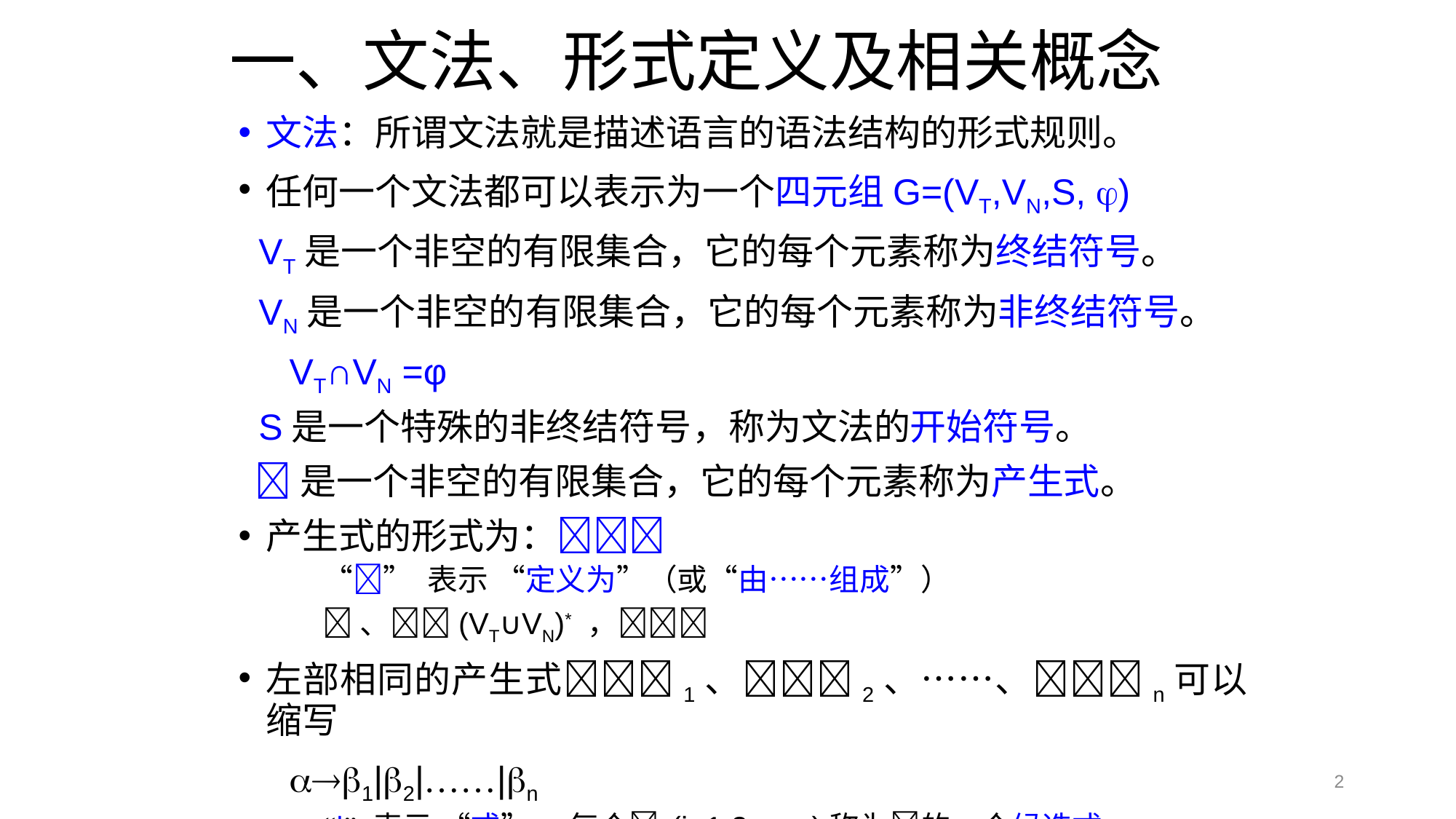

# 一、文法、形式定义及相关概念
文法：所谓文法就是描述语言的语法结构的形式规则。
任何一个文法都可以表示为一个四元组G=(VT,VN,S, ϕ)
  VT是一个非空的有限集合，它的每个元素称为终结符号。
  VN是一个非空的有限集合，它的每个元素称为非终结符号。
     VT∩VN =φ
  S是一个特殊的非终结符号，称为文法的开始符号。
  ϕ是一个非空的有限集合，它的每个元素称为产生式。
产生式的形式为：α→β
“→” 表示 “定义为”（或“由……组成”）
α、β∈(VT∪VN)* ，α≠ε
左部相同的产生式α→β1、α→β2、……、α→βn可以缩写
     α→β1|β2|……|βn
“|” 表示 “或”， 每个βi(i=1,2,…,n)称为α的一个候选式
2